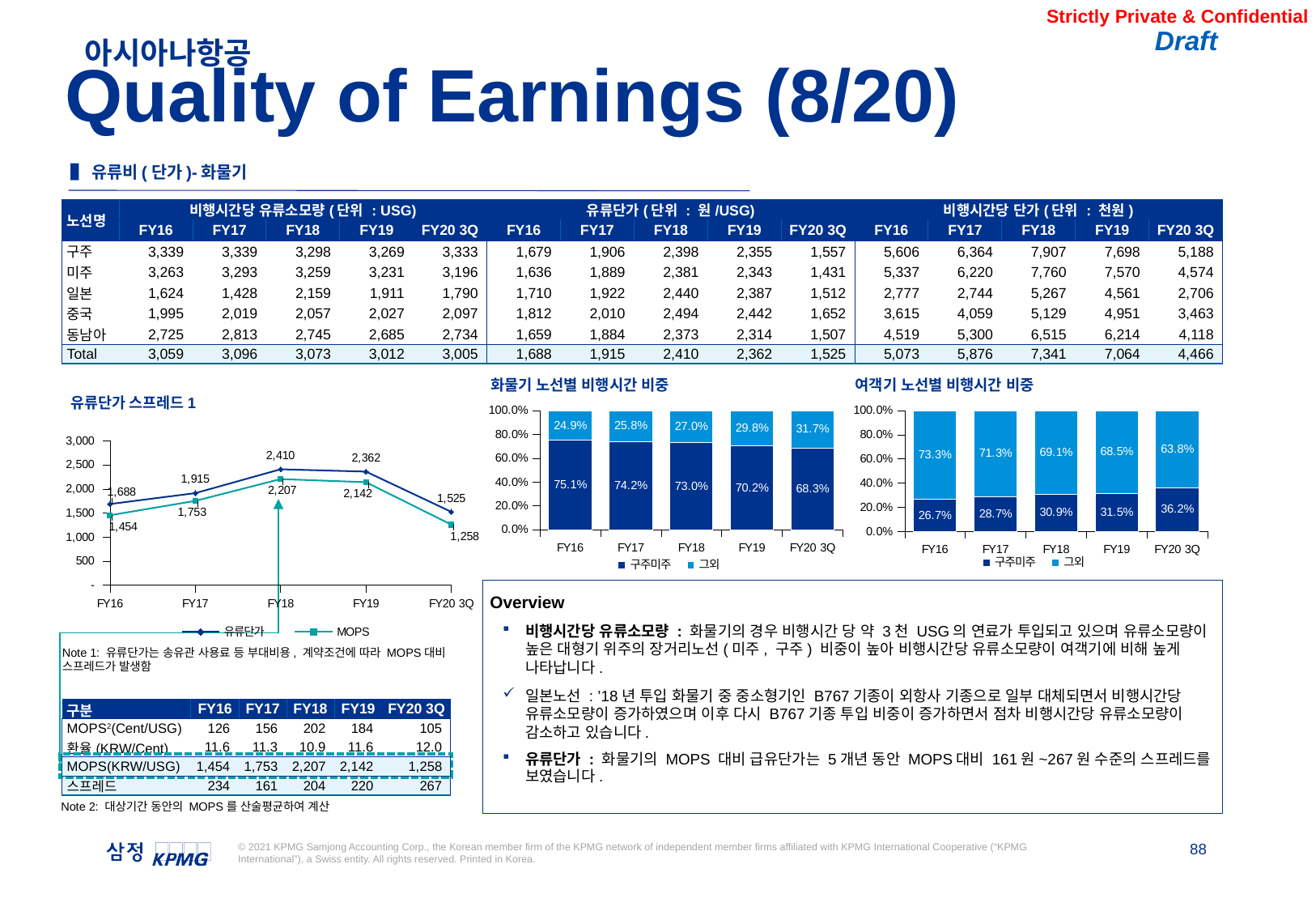

아시아나항공
Quality of Earnings (8/20)
▌유류비(단가)-화물기

| 노선명 | 비행시간당 유류소모량(단위 : USG) |  |  |  |  | 유류단가(단위 : 원/USG) |  |  |  |  | 비행시간당 단가(단위 : 천원) |  |  |  |  |
| --- | --- | --- | --- | --- | --- | --- | --- | --- | --- | --- | --- | --- | --- | --- | --- |
|  | FY16 | FY17 | FY18 | FY19 | FY20 3Q | FY16 | FY17 | FY18 | FY19 | FY20 3Q | FY16 | FY17 | FY18 | FY19 | FY20 3Q |
| 구주 | 3,339 | 3,339 | 3,298 | 3,269 | 3,333 | 1,679 | 1,906 | 2,398 | 2,355 | 1,557 | 5,606 | 6,364 | 7,907 | 7,698 | 5,188 |
| 미주 | 3,263 | 3,293 | 3,259 | 3,231 | 3,196 | 1,636 | 1,889 | 2,381 | 2,343 | 1,431 | 5,337 | 6,220 | 7,760 | 7,570 | 4,574 |
| 일본 | 1,624 | 1,428 | 2,159 | 1,911 | 1,790 | 1,710 | 1,922 | 2,440 | 2,387 | 1,512 | 2,777 | 2,744 | 5,267 | 4,561 | 2,706 |
| 중국 | 1,995 | 2,019 | 2,057 | 2,027 | 2,097 | 1,812 | 2,010 | 2,494 | 2,442 | 1,652 | 3,615 | 4,059 | 5,129 | 4,951 | 3,463 |
| 동남아 | 2,725 | 2,813 | 2,745 | 2,685 | 2,734 | 1,659 | 1,884 | 2,373 | 2,314 | 1,507 | 4,519 | 5,300 | 6,515 | 6,214 | 4,118 |
| Total | 3,059 | 3,096 | 3,073 | 3,012 | 3,005 | 1,688 | 1,915 | 2,410 | 2,362 | 1,525 | 5,073 | 5,876 | 7,341 | 7,064 | 4,466 |

### Chart: 화물기 노선별 비행시간 비중

| Category | 구주미주 | 그외 |
|---|---|---|
| FY16 | 0.7509319532487773 | 0.24906804675122265 |
| FY17 | 0.7418999701219399 | 0.25810002987806036 |
| FY18 | 0.7301641965304551 | 0.26983580346954483 |
| FY19 | 0.7016298973367836 | 0.2983701026632163 |
| FY20 3Q | 0.6826179186681605 | 0.31738208133183954 |

### Chart: 여객기 노선별 비행시간 비중

| Category | 구주미주 | 그외 |
|---|---|---|
| FY16 | 0.2673111145102459 | 0.732688885489754 |
| FY17 | 0.2867765957085935 | 0.7132234042914065 |
| FY18 | 0.30919176405654203 | 0.6908082359434582 |
| FY19 | 0.3152479731490978 | 0.6847520268509021 |
| FY20 3Q | 0.36247498693639857 | 0.6375250130636014 |

### Chart: 유류단가 스프레드1

| Category | 유류단가 | MOPS |
|---|---|---|
| FY16 | 1688.2513257591165 | 1453.8961474867726 |
| FY17 | 1914.8331503560157 | 1753.3743551587302 |
| FY18 | 2410.216461430859 | 2206.650971395502 |
| FY19 | 2361.6319796482426 | 2141.9861063738704 |
| FY20 3Q | 1524.775629777118 | 1258.0984761904763 |
Overview
비행시간당 유류소모량 : 화물기의 경우 비행시간 당 약 3천 USG의 연료가 투입되고 있으며 유류소모량이 높은 대형기 위주의 장거리노선(미주, 구주) 비중이 높아 비행시간당 유류소모량이 여객기에 비해 높게 나타납니다.
일본노선 : ’18년 투입 화물기 중 중소형기인 B767기종이 외항사 기종으로 일부 대체되면서 비행시간당 유류소모량이 증가하였으며 이후 다시 B767기종 투입 비중이 증가하면서 점차 비행시간당 유류소모량이 감소하고 있습니다.
유류단가 : 화물기의 MOPS 대비 급유단가는 5개년 동안 MOPS대비 161원~267원 수준의 스프레드를 보였습니다.
Note 1: 유류단가는 송유관 사용료 등 부대비용, 계약조건에 따라 MOPS대비 스프레드가 발생함
| 구분 | FY16 | FY17 | FY18 | FY19 | FY20 3Q |
| --- | --- | --- | --- | --- | --- |
| MOPS2(Cent/USG) | 126 | 156 | 202 | 184 | 105 |
| 환율(KRW/Cent) | 11.6 | 11.3 | 10.9 | 11.6 | 12.0 |
| MOPS(KRW/USG) | 1,454 | 1,753 | 2,207 | 2,142 | 1,258 |
| 스프레드 | 234 | 161 | 204 | 220 | 267 |

Note 2: 대상기간 동안의 MOPS를 산술평균하여 계산